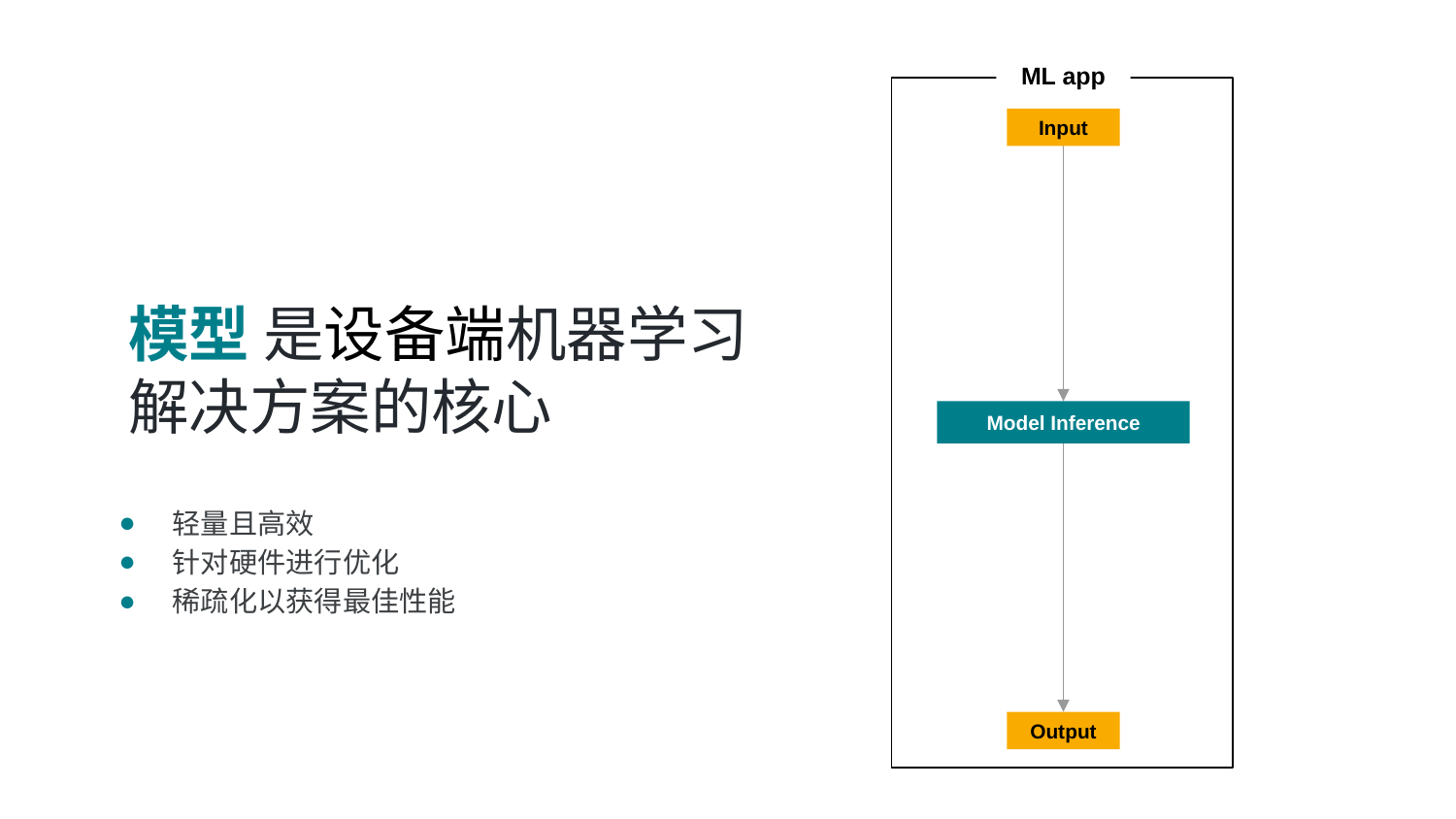

ML app

Input
模型 是设备端机器学习
解决方案的核心
Model Inference
轻量且高效
针对硬件进行优化
稀疏化以获得最佳性能
Output